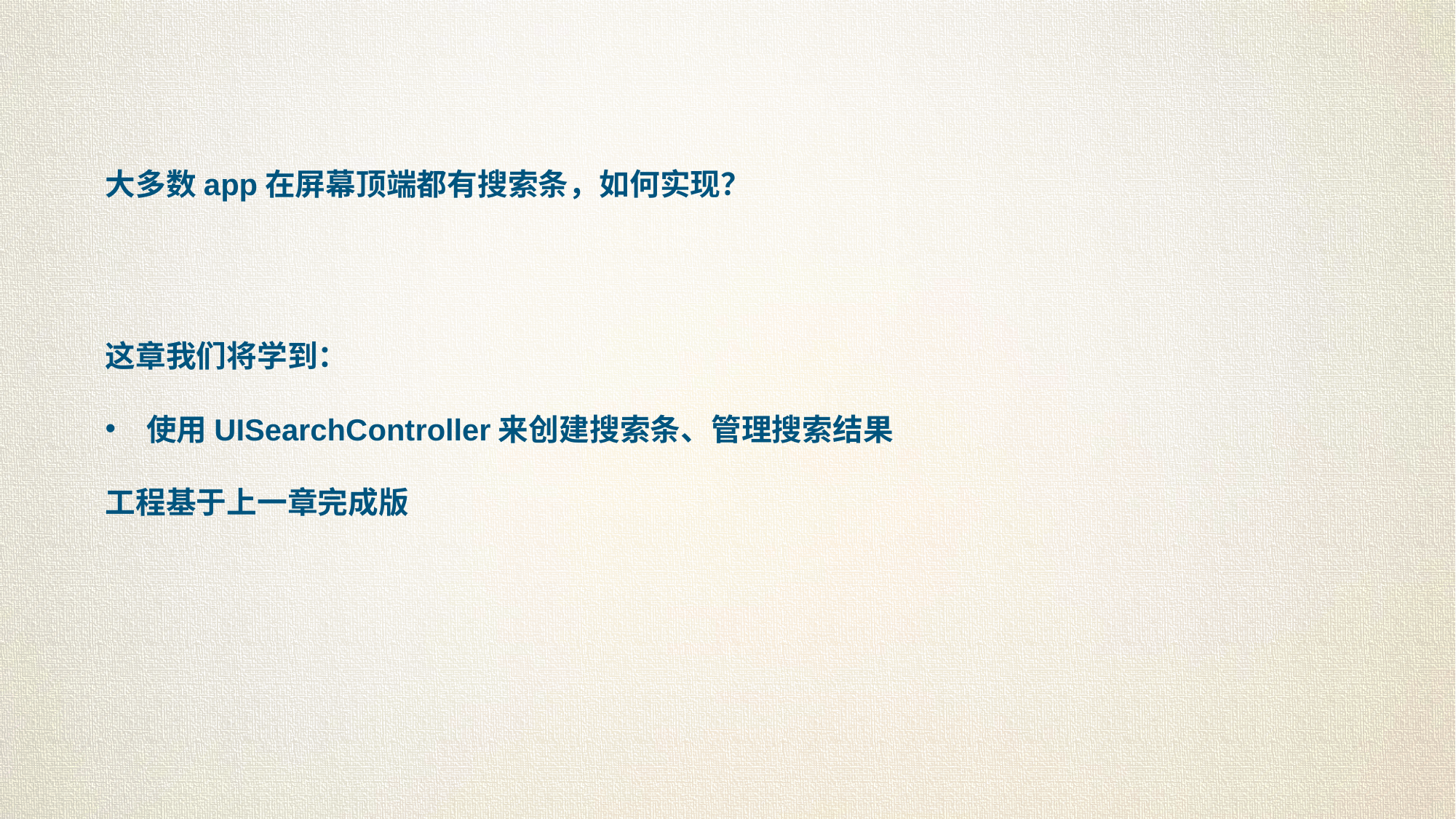

大多数app在屏幕顶端都有搜索条，如何实现？
这章我们将学到：

使用UISearchController来创建搜索条、管理搜索结果

工程基于上一章完成版